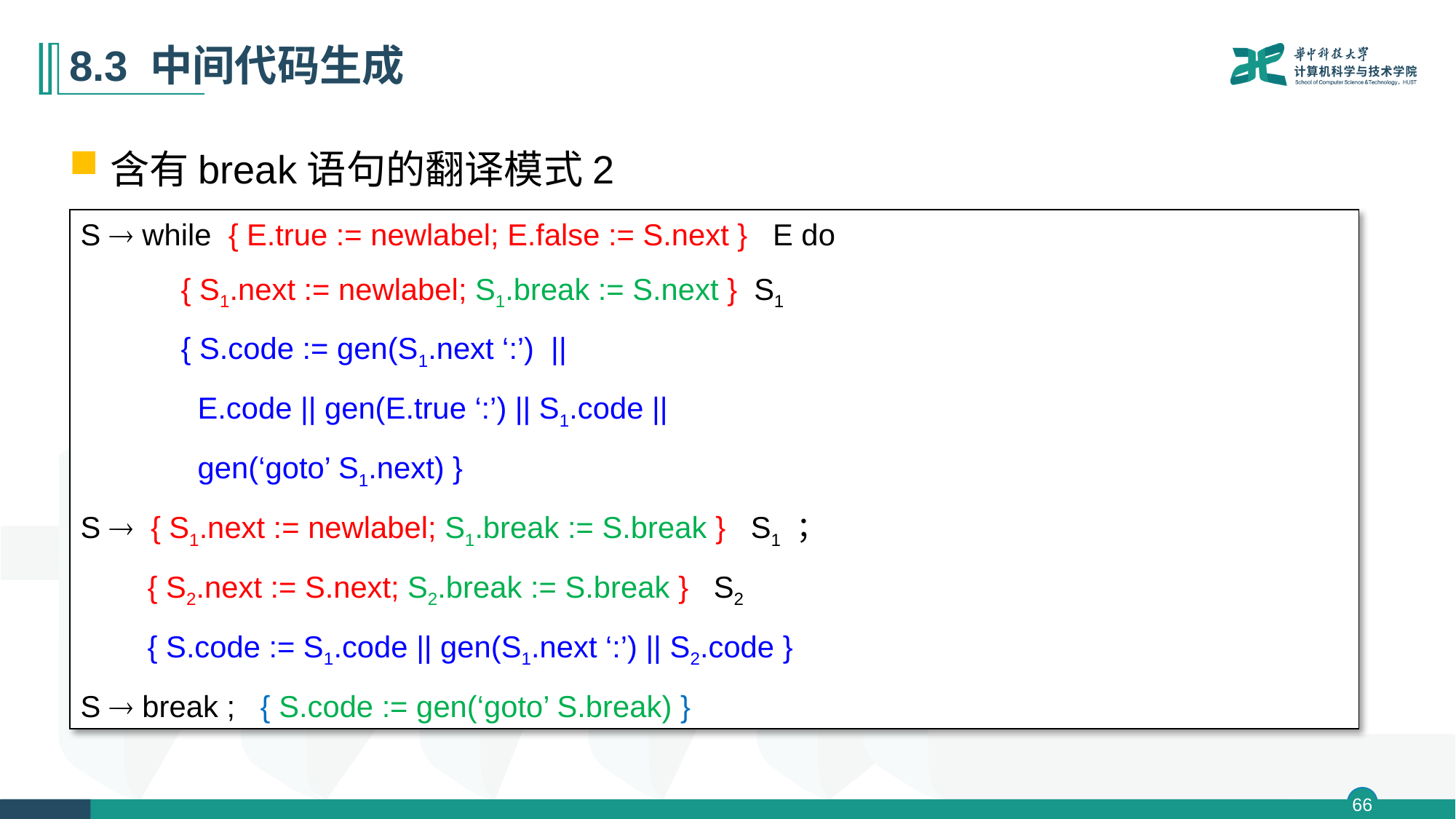

# 8.3 中间代码生成
含有break语句的翻译模式2
S → while  { E.true := newlabel; E.false := S.next }   E do
            { S1.next := newlabel; S1.break := S.next }  S1
            { S.code := gen(S1.next ‘:’)  ||
              E.code || gen(E.true ‘:’) || S1.code ||
              gen(‘goto’ S1.next) }
S →  { S1.next := newlabel; S1.break := S.break }   S1 ；
        { S2.next := S.next; S2.break := S.break }   S2
        { S.code := S1.code || gen(S1.next ‘:’) || S2.code }
S → break ;   { S.code := gen(‘goto’ S.break) }